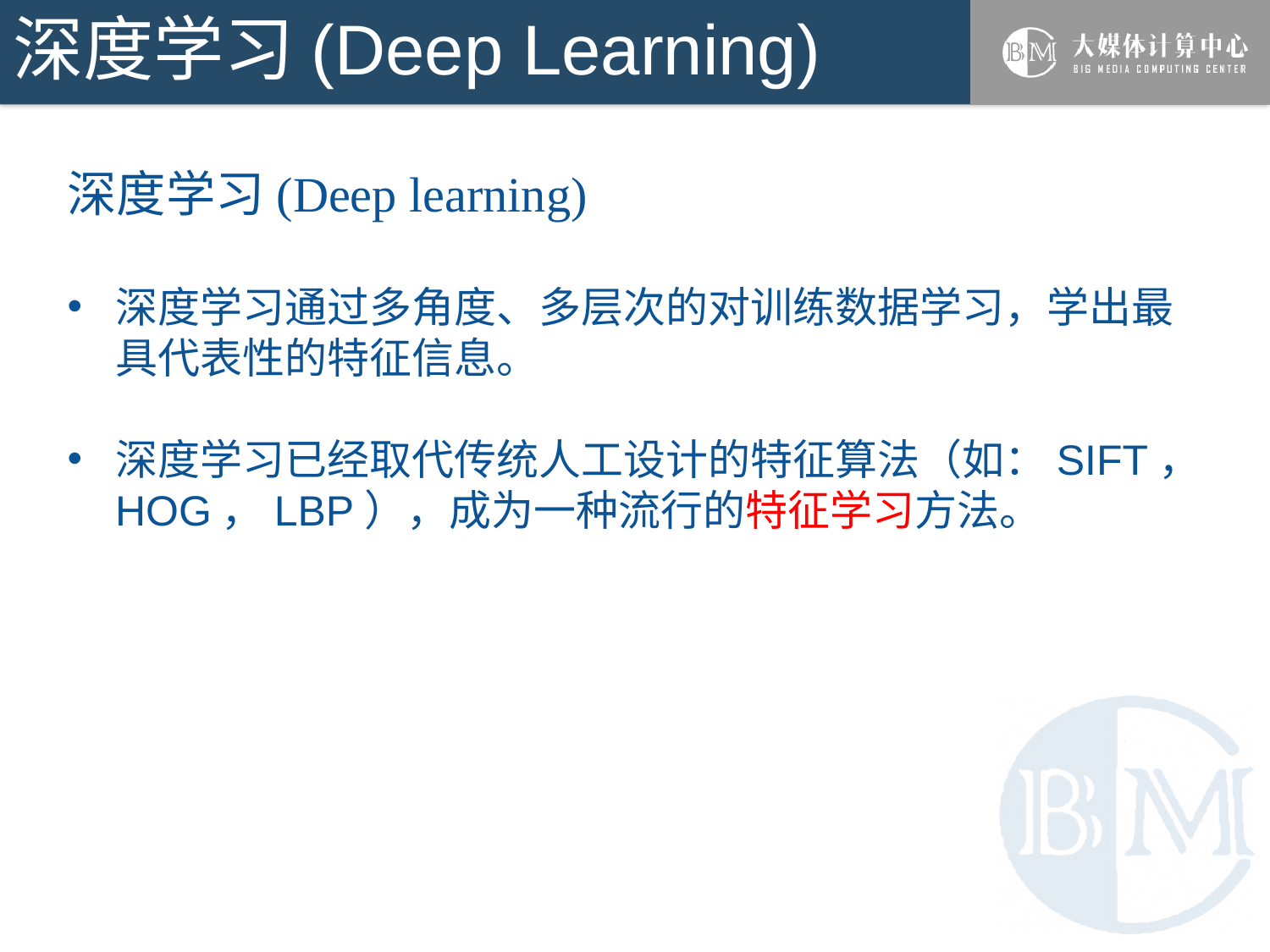

# 深度学习(Deep Learning)
深度学习(Deep learning)

深度学习通过多角度、多层次的对训练数据学习，学出最具代表性的特征信息。

深度学习已经取代传统人工设计的特征算法（如：SIFT，HOG，LBP），成为一种流行的特征学习方法。